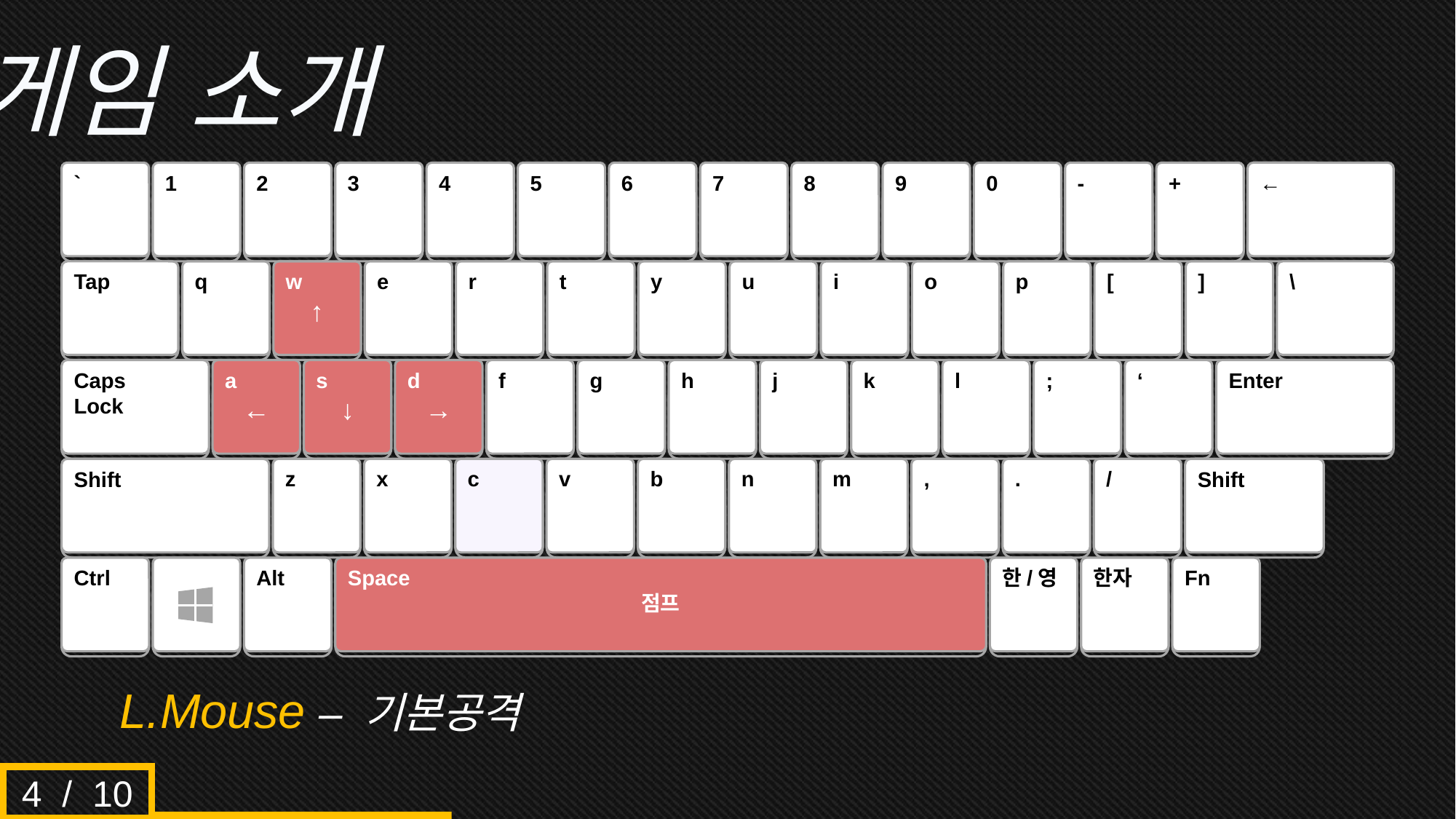

게임 소개
`

1

2

3

4

5

6

7

8

9

0

-

+

←

Tap

w
↑

e

r

t

y

u

i

o

p

[

]

\

q

Caps
Lock

a
←

s
↓

d
→

f

g

h

j

k

l

;

‘

Enter

Shift

z

x

c

v

b

n

m

,

.

/

Shift

Ctrl

Alt

Space
점프

한/영

한자

Fn

L.Mouse – 기본공격

4  /  10